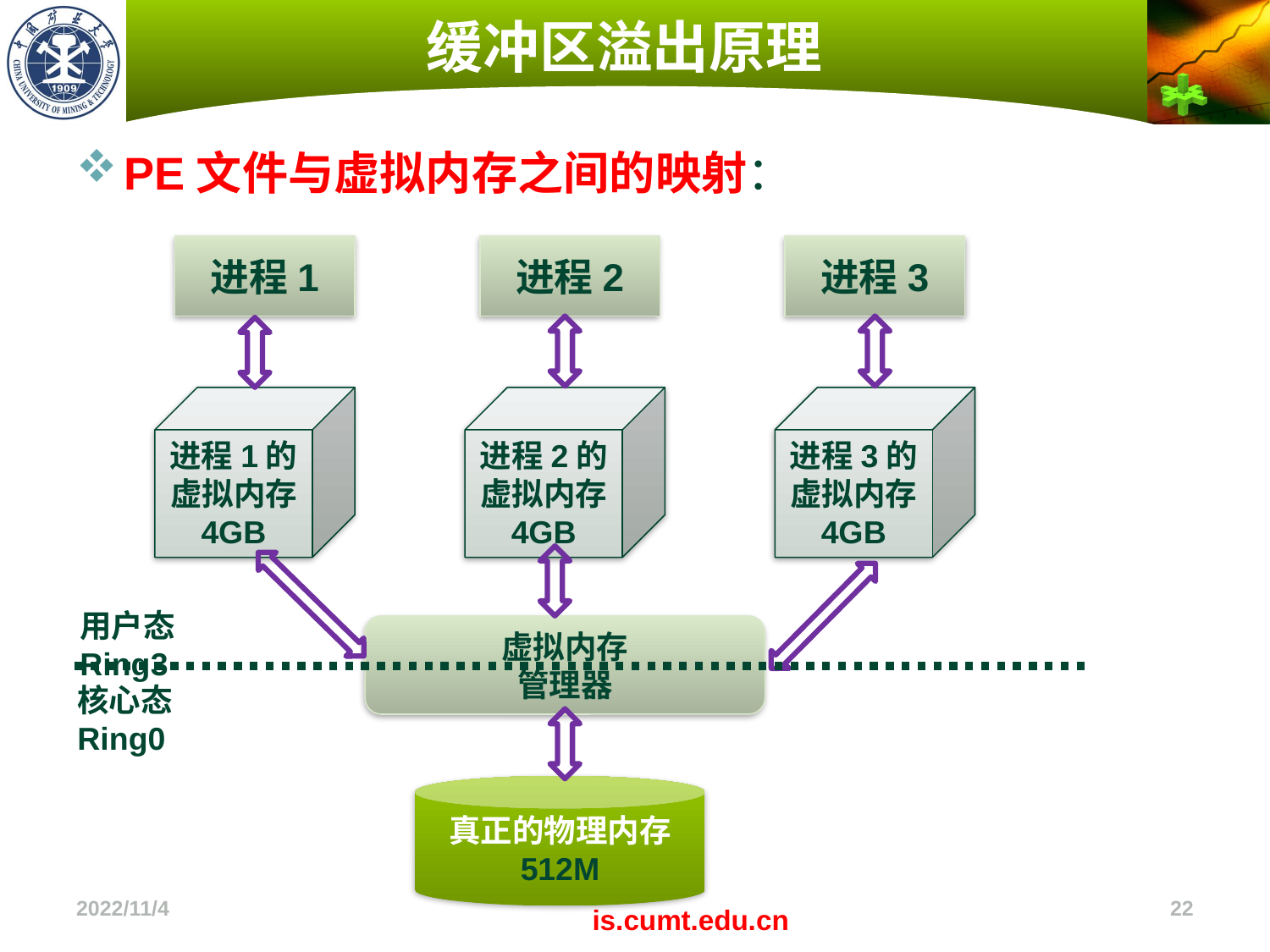

# 缓冲区溢出原理
PE文件与虚拟内存之间的映射：
进程1
进程2
进程3

进程1的虚拟内存
4GB
进程2的虚拟内存
4GB

进程3的虚拟内存
4GB

虚拟内存
管理器
用户态Ring3
核心态Ring0

真正的物理内存
512M
2022/11/4
22
is.cumt.edu.cn